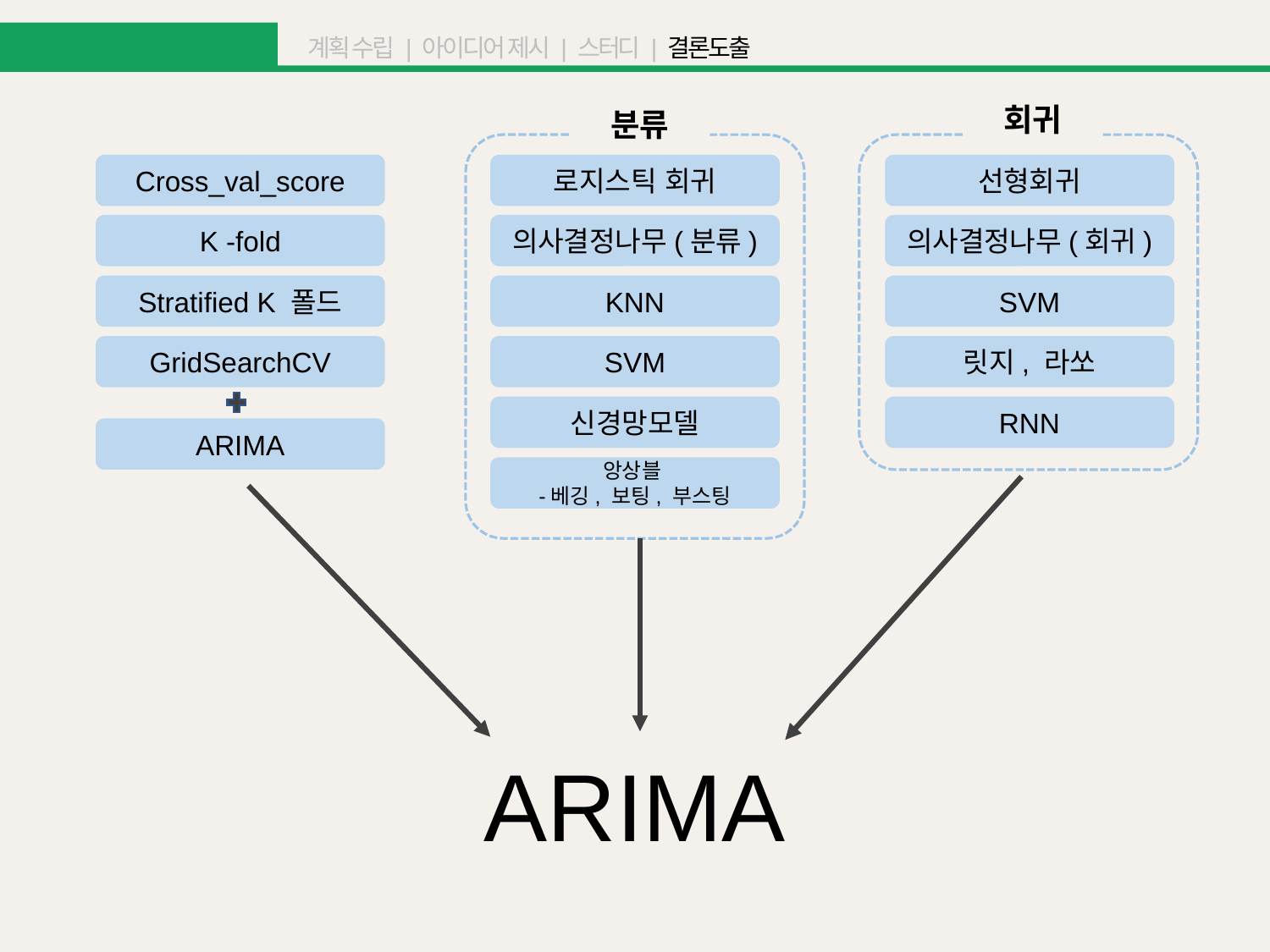

1. 해커톤 주제
 계획 수립 | 아이디어 제시 | 스터디 | 결론도출

회귀
분류

Cross_val_score
로지스틱 회귀
선형회귀
K -fold
의사결정나무(분류)
의사결정나무(회귀)
Stratified K 폴드
KNN
SVM
GridSearchCV
SVM
릿지, 라쏘

신경망모델
RNN
ARIMA
앙상블
-베깅, 보팅, 부스팅
ARIMA